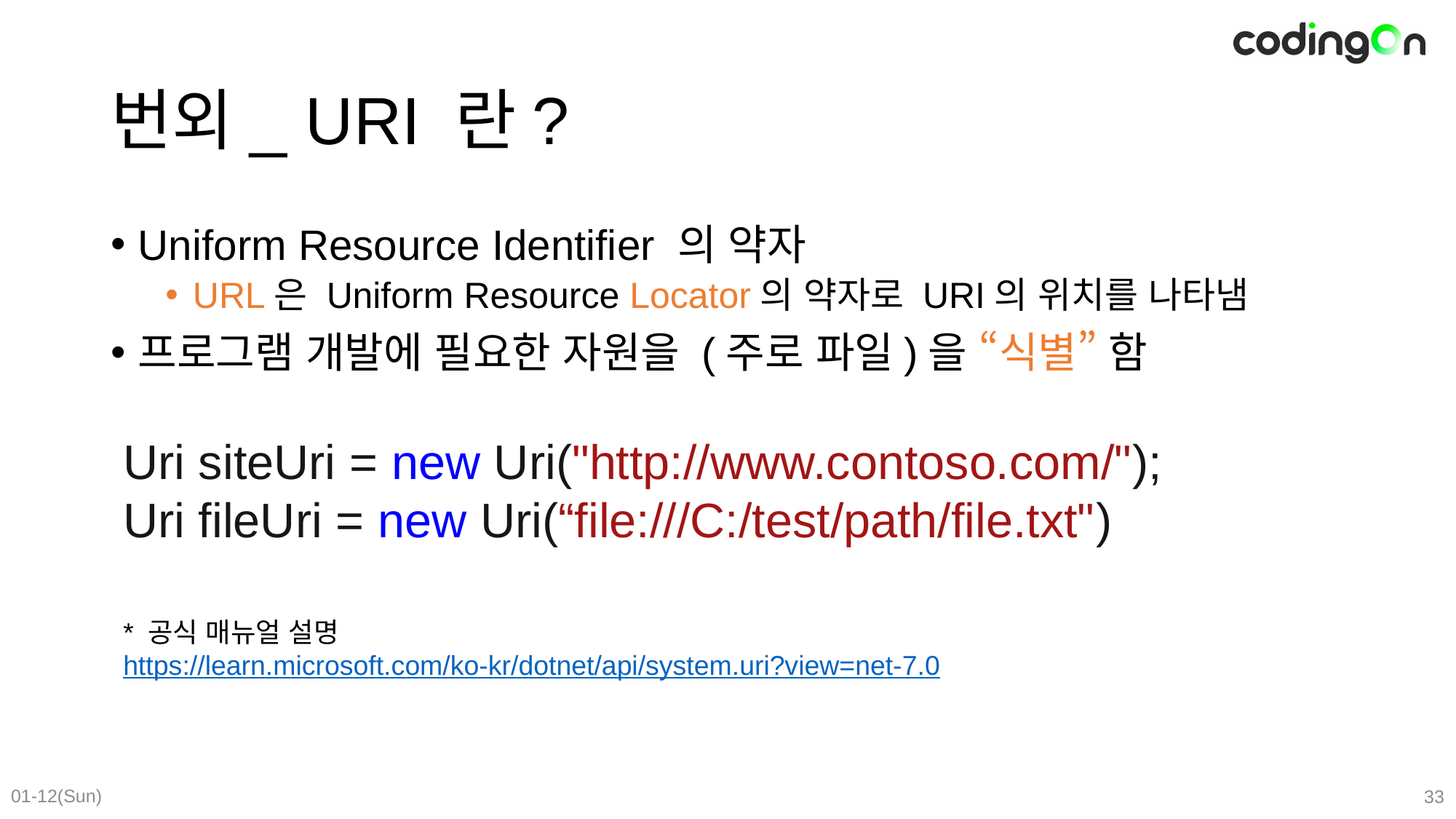

# 번외_ URI 란?
Uniform Resource Identifier 의 약자
URL은 Uniform Resource Locator의 약자로 URI의 위치를 나타냄
프로그램 개발에 필요한 자원을 (주로 파일)을 “식별” 함

Uri siteUri = new Uri("http://www.contoso.com/");
Uri fileUri = new Uri(“file:///C:/test/path/file.txt")
* 공식 매뉴얼 설명
https://learn.microsoft.com/ko-kr/dotnet/api/system.uri?view=net-7.0
01-12(Sun)
33